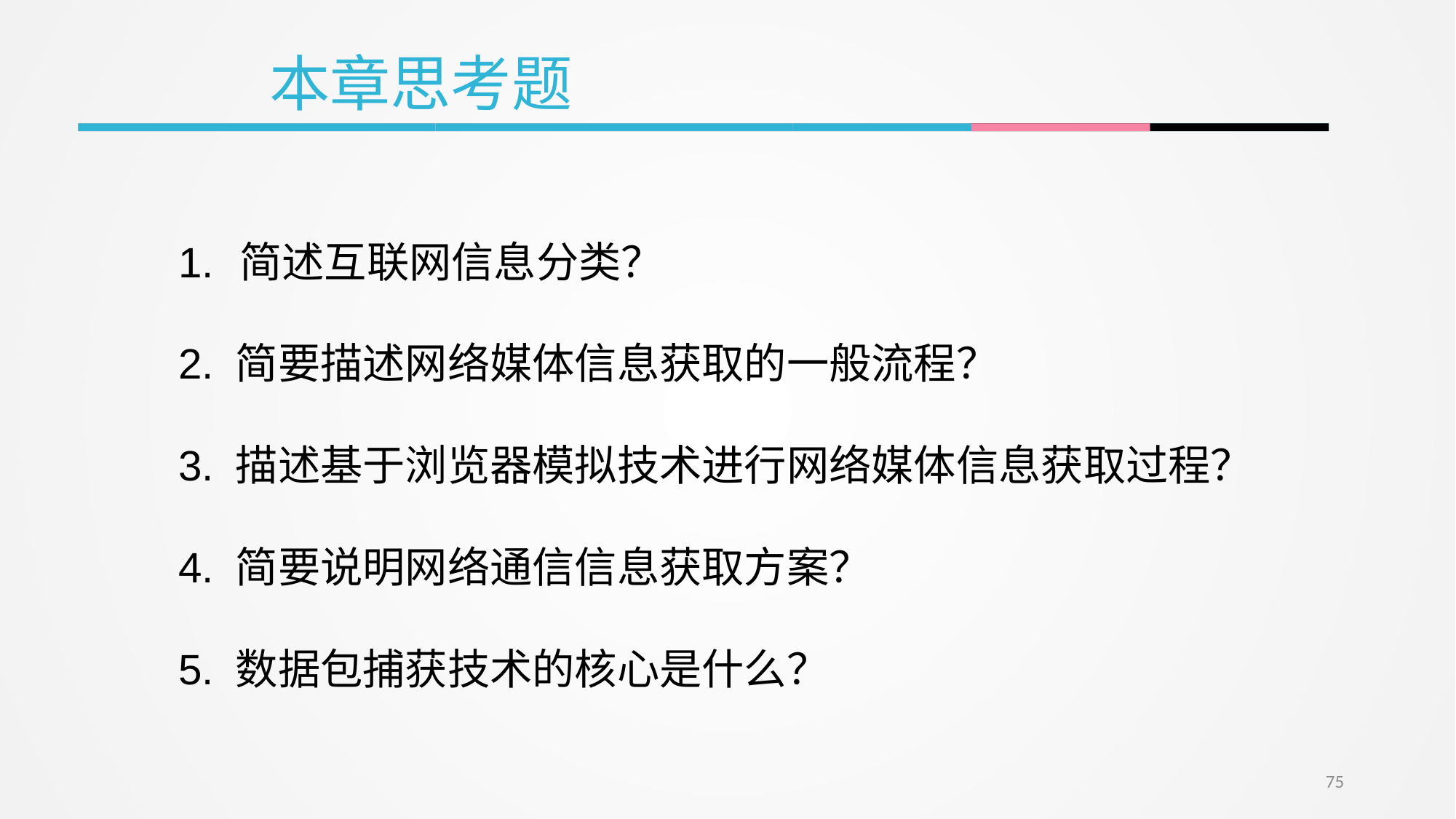

本章思考题

简述互联网信息分类？

2. 简要描述网络媒体信息获取的一般流程？

3. 描述基于浏览器模拟技术进行网络媒体信息获取过程？

4. 简要说明网络通信信息获取方案？

5. 数据包捕获技术的核心是什么？
75